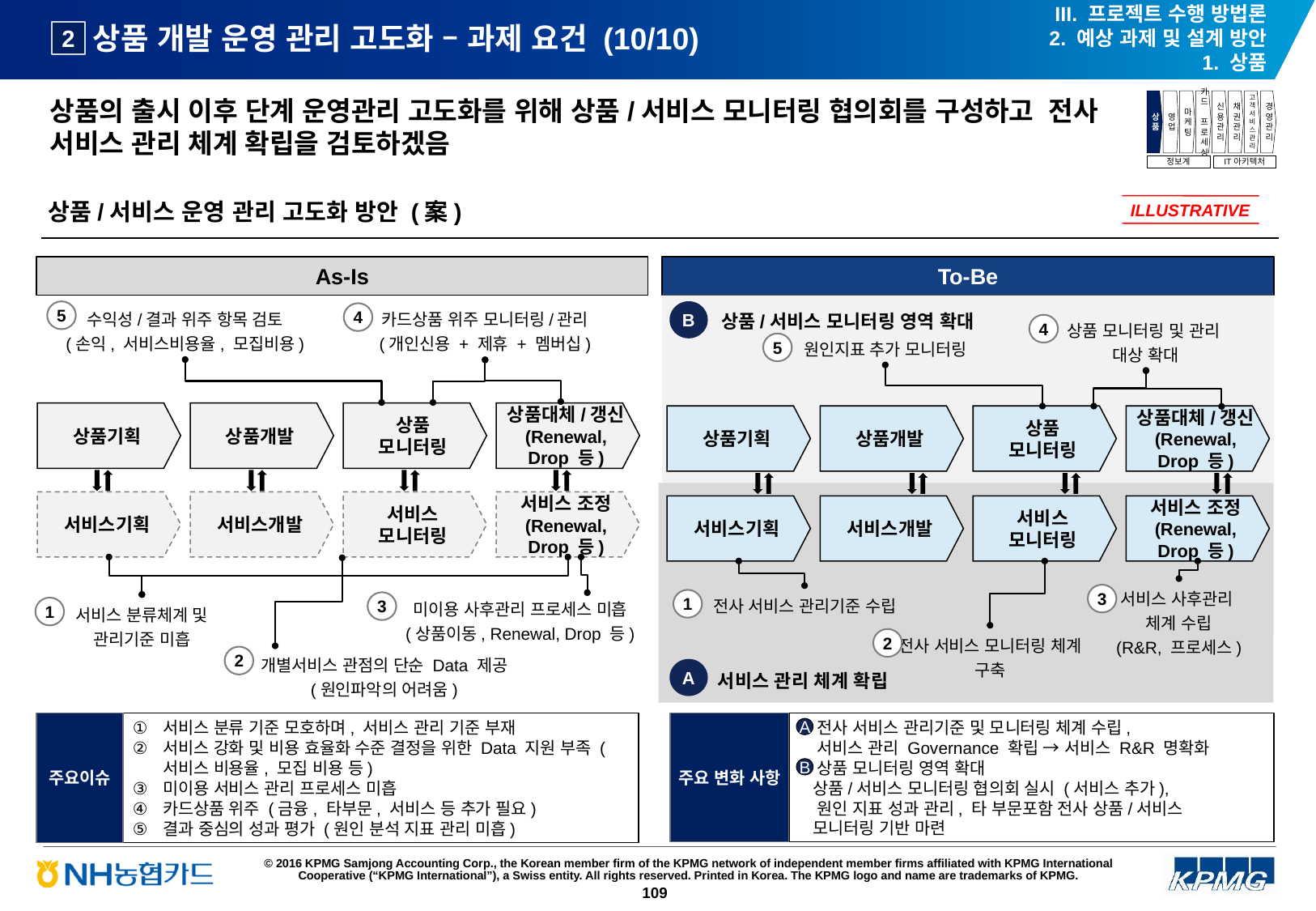

III. 프로젝트 수행 방법론
2. 예상 과제 및 설계 방안
1. 상품
# 상품 개발 운영 관리 고도화 – 과제 요건 (10/10)
2
상품의 출시 이후 단계 운영관리 고도화를 위해 상품/서비스 모니터링 협의회를 구성하고  전사 서비스 관리 체계 확립을 검토하겠음
상품
영업
마케팅
카드
프로세싱
신용관리
채권관리
고객서비스관리
경영관리
정보계
IT아키텍처
상품/서비스 운영 관리 고도화 방안 (案)
ILLUSTRATIVE
As-Is
To-Be

수익성/결과 위주 항목 검토
(손익, 서비스비용율, 모집비용)
상품/서비스 모니터링 영역 확대
카드상품 위주 모니터링/관리
(개인신용 + 제휴 + 멤버십)
B
5
4
상품 모니터링 및 관리
대상 확대
4
원인지표 추가 모니터링
5

상품기획
상품개발
상품
모니터링
상품대체/갱신
(Renewal, Drop 등)
상품기획
상품개발
상품
모니터링
상품대체/갱신
(Renewal, Drop 등)

서비스기획
서비스개발
서비스
모니터링
서비스 조정
(Renewal, Drop 등)
서비스기획
서비스개발
서비스
모니터링
서비스 조정
(Renewal, Drop 등)
서비스 사후관리
체계 수립
(R&R, 프로세스)
3
전사 서비스 관리기준 수립
미이용 사후관리 프로세스 미흡
(상품이동, Renewal, Drop 등)
1
3
서비스 분류체계 및
관리기준 미흡
1
전사 서비스 모니터링 체계 구축
2
개별서비스 관점의 단순 Data 제공
(원인파악의 어려움)
2
A
서비스 관리 체계 확립
주요 변화 사항
   전사 서비스 관리기준 및 모니터링 체계 수립,
   서비스 관리 Governance 확립 → 서비스 R&R 명확화
   상품 모니터링 영역 확대
   상품/서비스 모니터링 협의회 실시 (서비스 추가),
   원인 지표 성과 관리, 타 부문포함 전사 상품/서비스
   모니터링 기반 마련
주요이슈
서비스 분류 기준 모호하며, 서비스 관리 기준 부재
서비스 강화 및 비용 효율화 수준 결정을 위한 Data 지원 부족 (서비스 비용율, 모집 비용 등)
미이용 서비스 관리 프로세스 미흡
카드상품 위주 (금융, 타부문, 서비스 등 추가 필요)
결과 중심의 성과 평가 (원인 분석 지표 관리 미흡)
A
B